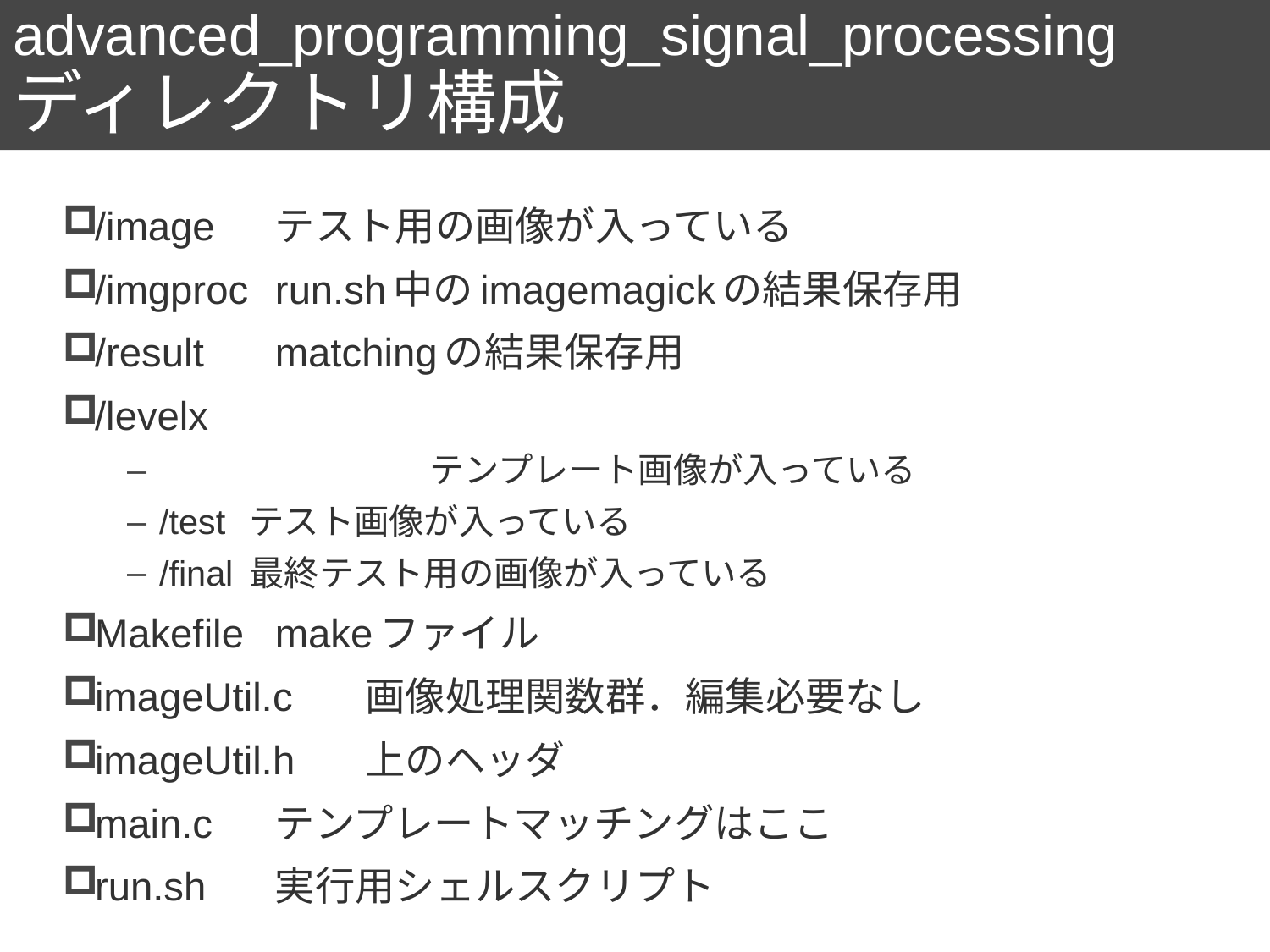

# advanced_programming_signal_processing ディレクトリ構成
91
/image		テスト用の画像が入っている
/imgproc		run.sh中のimagemagickの結果保存用
/result		matchingの結果保存用
/levelx
　　　　　　　	テンプレート画像が入っている
/test		テスト画像が入っている
/final		最終テスト用の画像が入っている
Makefile		makeファイル
imageUtil.c	画像処理関数群．編集必要なし
imageUtil.h	上のヘッダ
main.c		テンプレートマッチングはここ
run.sh		実行用シェルスクリプト